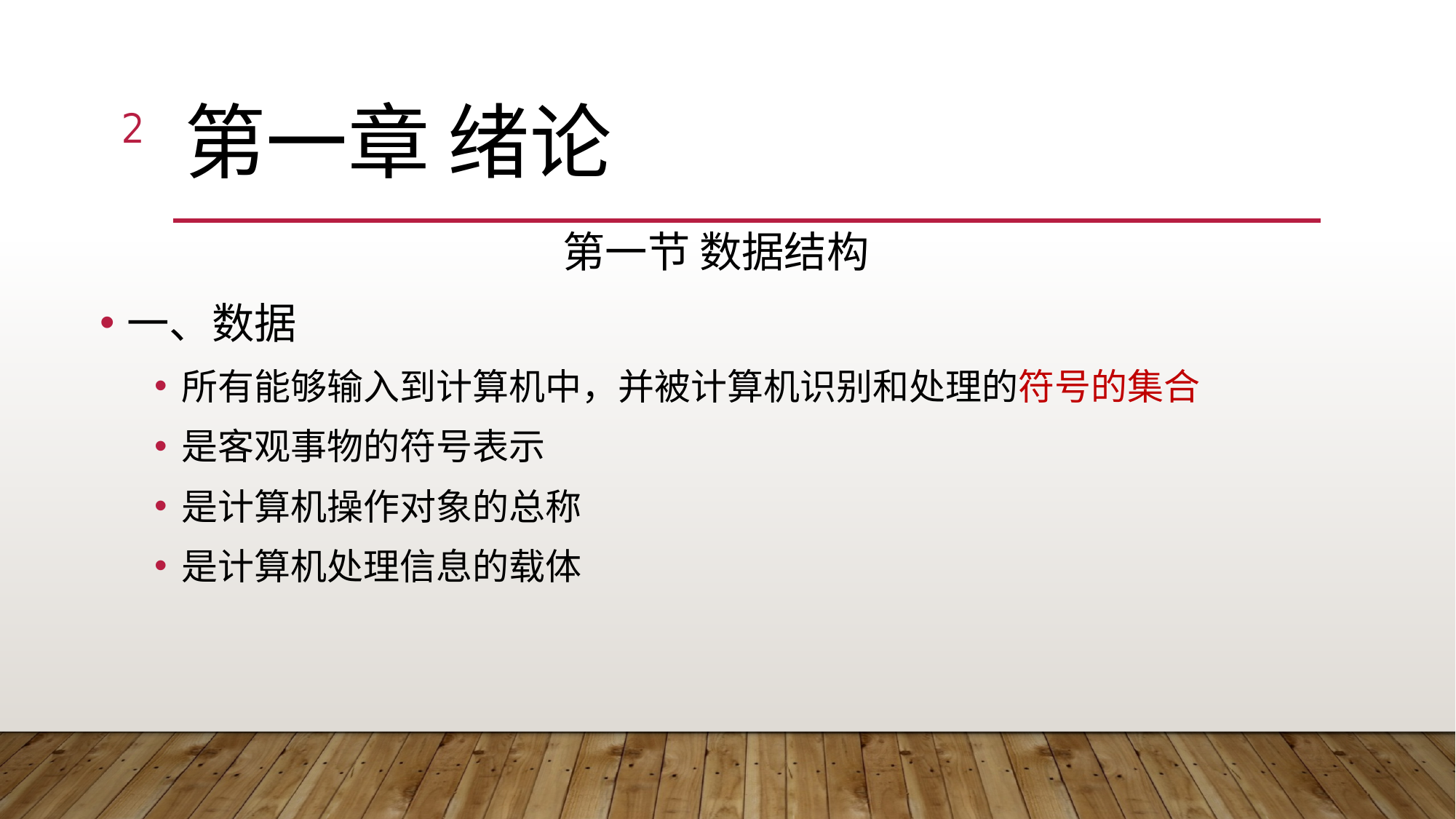

2
# 第一章 绪论
第一节 数据结构
一、数据
所有能够输入到计算机中，并被计算机识别和处理的符号的集合
是客观事物的符号表示
是计算机操作对象的总称
是计算机处理信息的载体